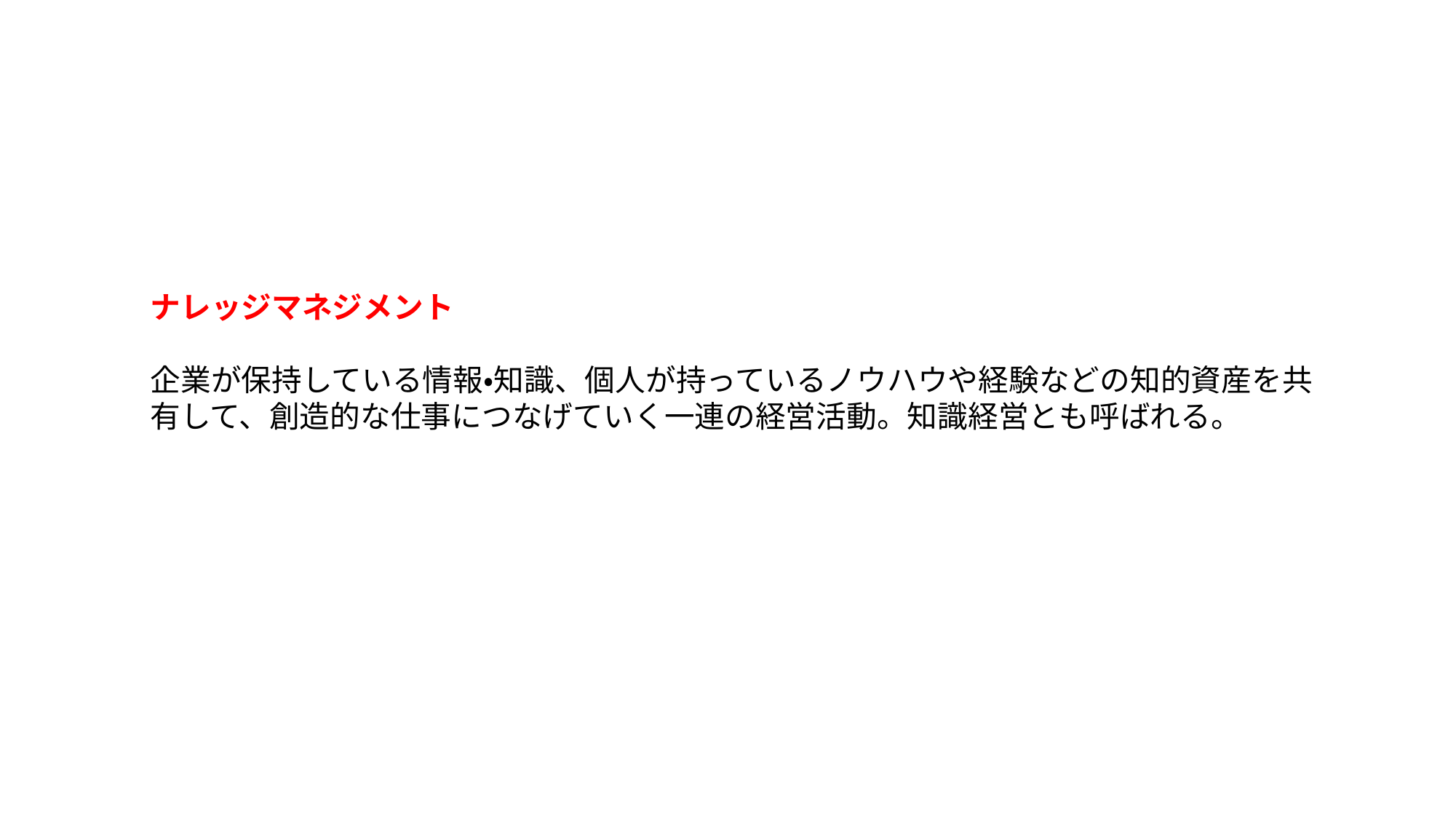

ナレッジマネジメント

企業が保持している情報・知識、個人が持っているノウハウや経験などの知的資産を共有して、創造的な仕事につなげていく一連の経営活動。知識経営とも呼ばれる。